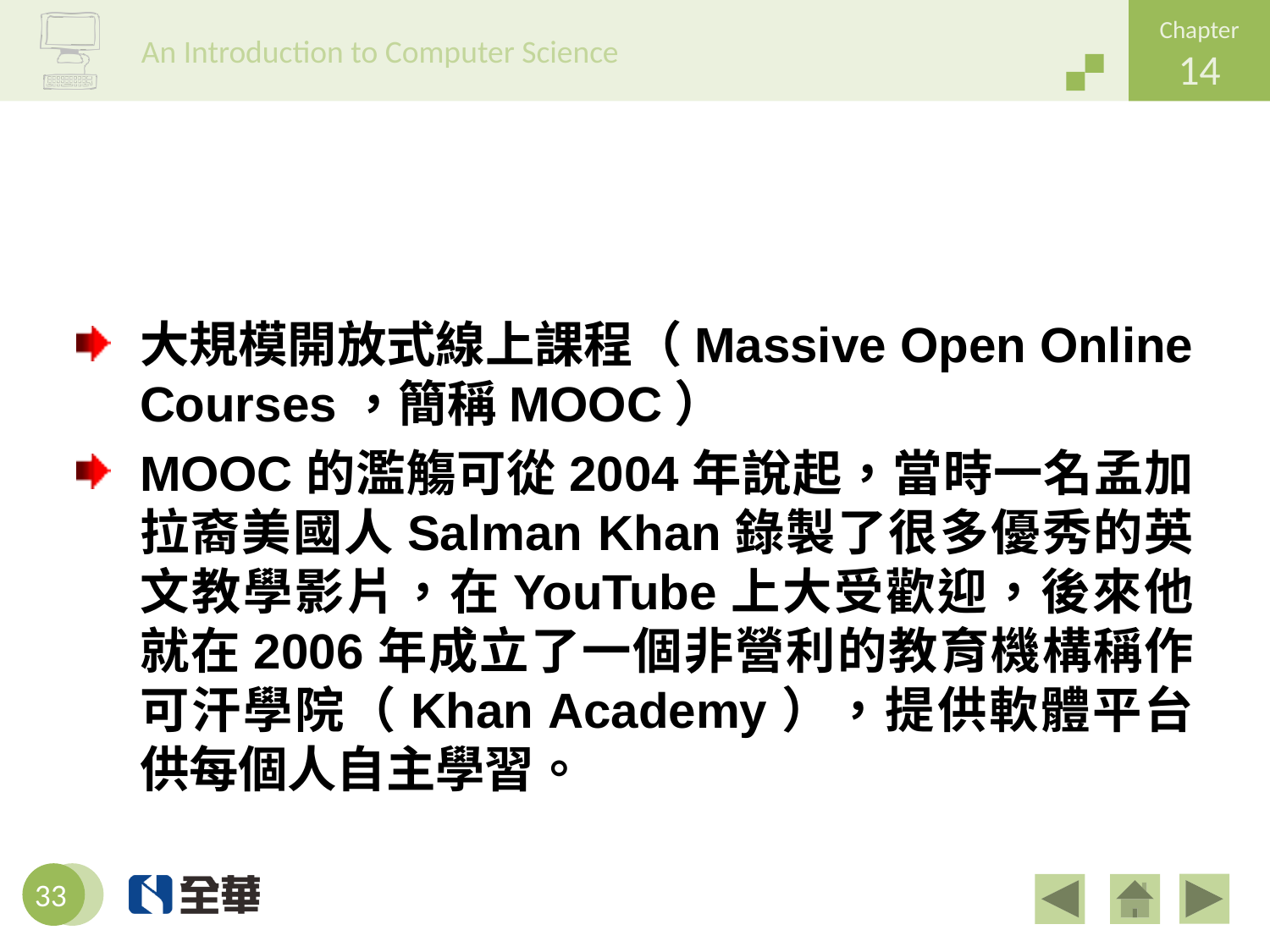

#
大規模開放式線上課程（Massive Open Online Courses，簡稱MOOC）
MOOC的濫觴可從2004年說起，當時一名孟加拉裔美國人Salman Khan錄製了很多優秀的英文教學影片，在YouTube上大受歡迎，後來他就在2006年成立了一個非營利的教育機構稱作可汗學院（Khan Academy），提供軟體平台供每個人自主學習。